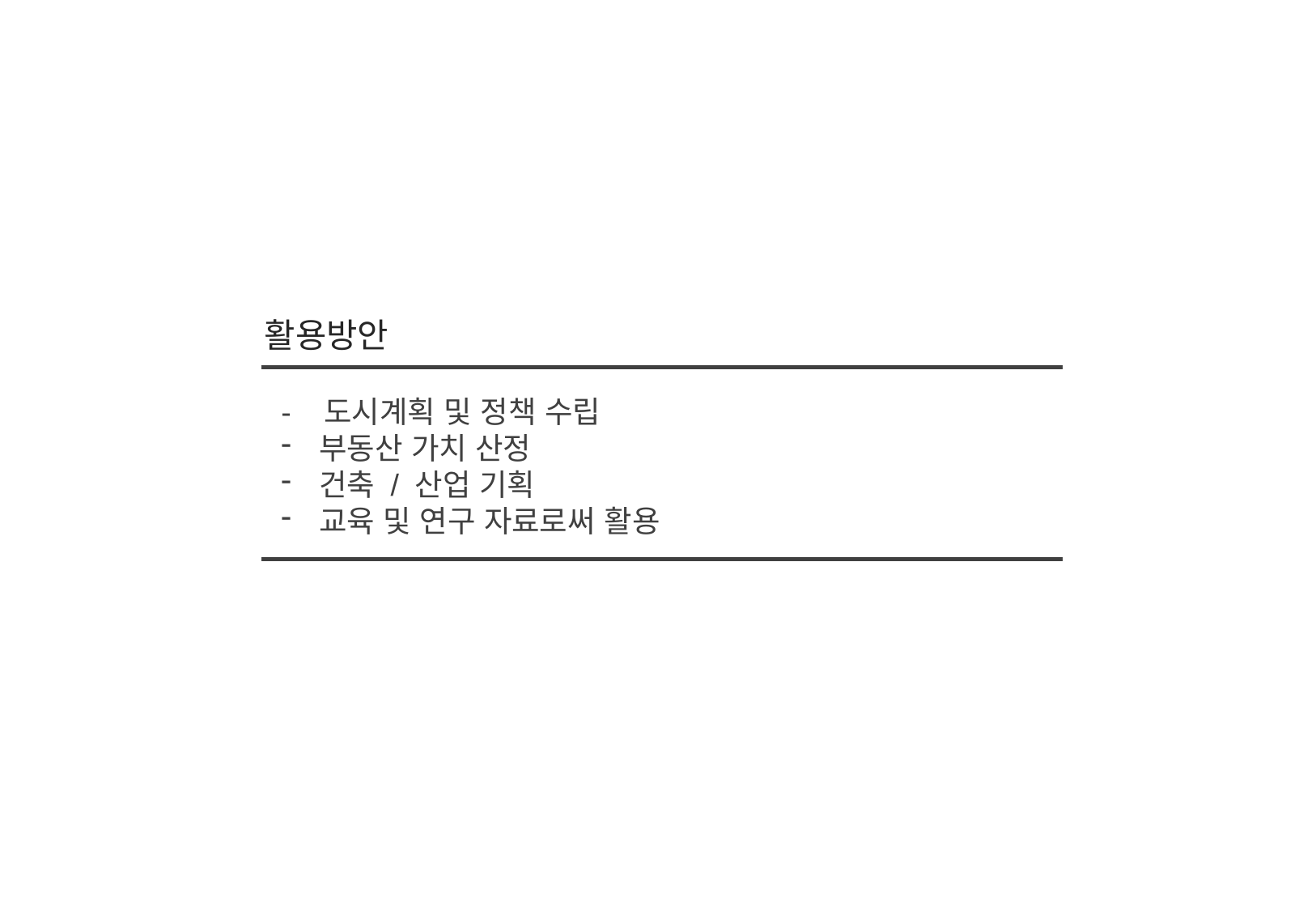

활용방안
-   도시계획 및 정책 수립
부동산 가치 산정
건축 / 산업 기획
교육 및 연구 자료로써 활용